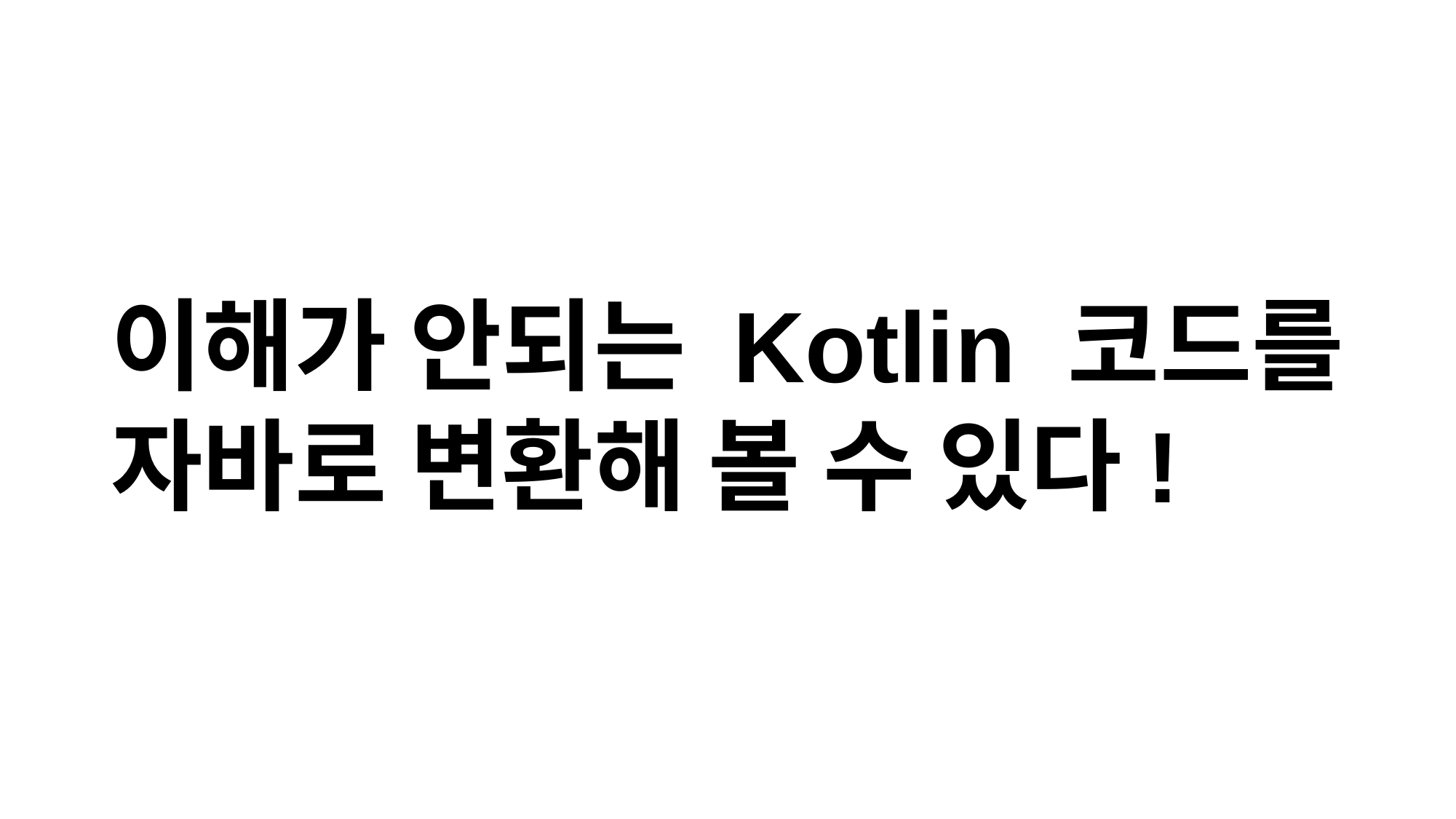

이해가 안되는 Kotlin 코드를
자바로 변환해 볼 수 있다!